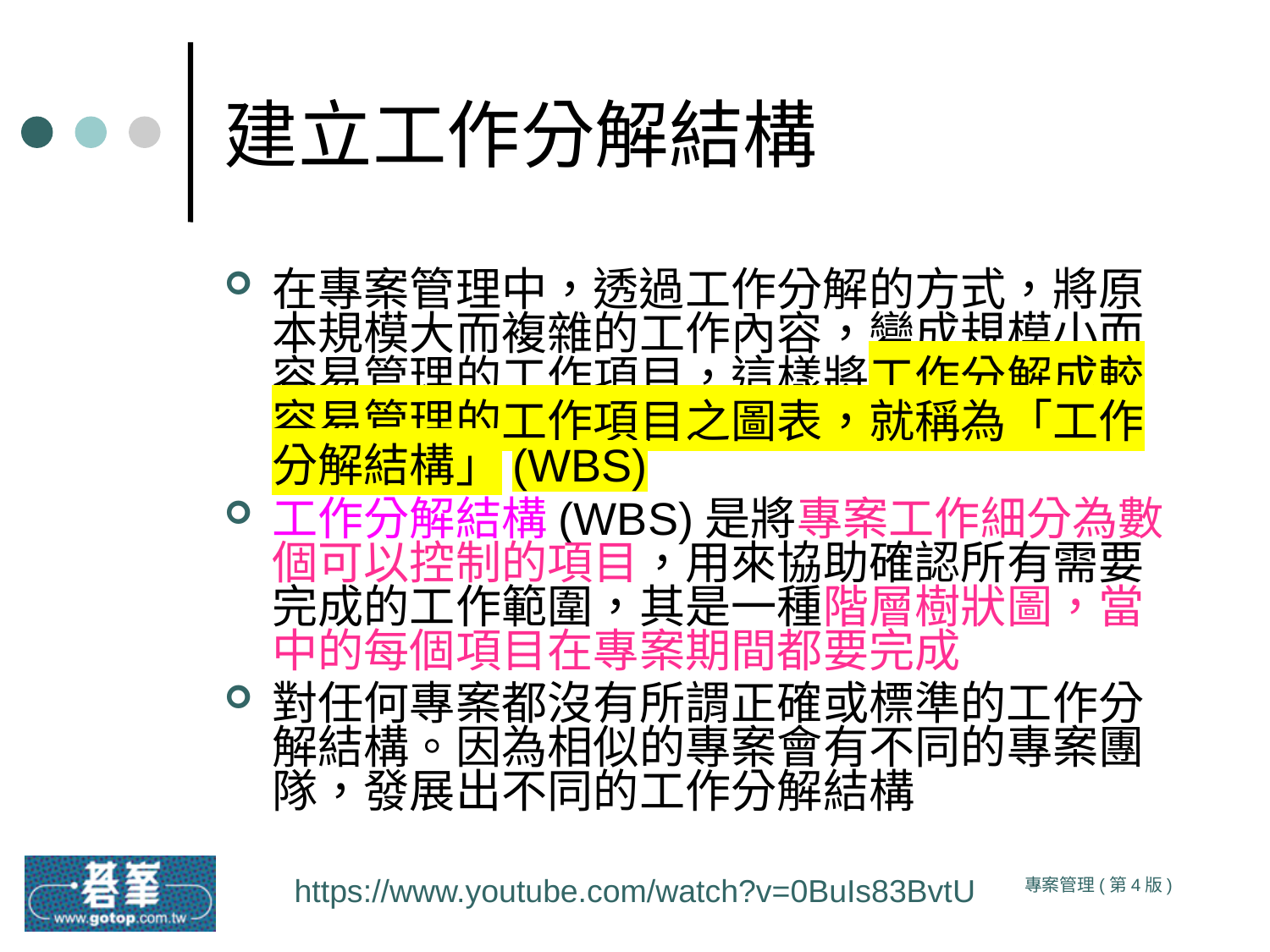

# 建立工作分解結構
在專案管理中，透過工作分解的方式，將原本規模大而複雜的工作內容，變成規模小而容易管理的工作項目，這樣將工作分解成較容易管理的工作項目之圖表，就稱為「工作分解結構」(WBS)
工作分解結構(WBS)是將專案工作細分為數個可以控制的項目，用來協助確認所有需要完成的工作範圍，其是一種階層樹狀圖，當中的每個項目在專案期間都要完成
對任何專案都沒有所謂正確或標準的工作分解結構。因為相似的專案會有不同的專案團隊，發展出不同的工作分解結構
https://www.youtube.com/watch?v=0BuIs83BvtU
專案管理(第4版)